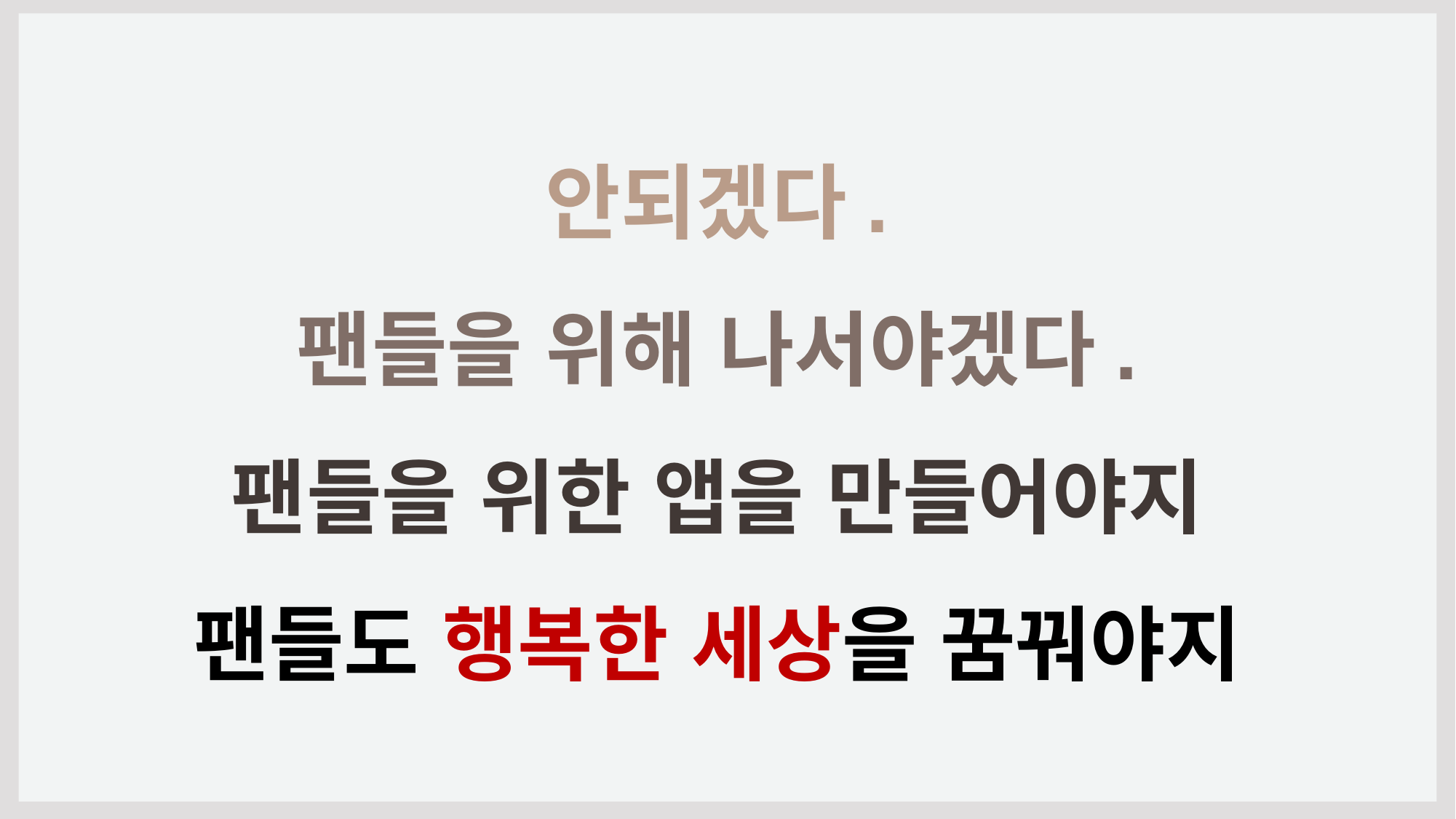

# 안되겠다. 팬들을 위해 나서야겠다. 팬들을 위한 앱을 만들어야지 팬들도 행복한 세상을 꿈꿔야지